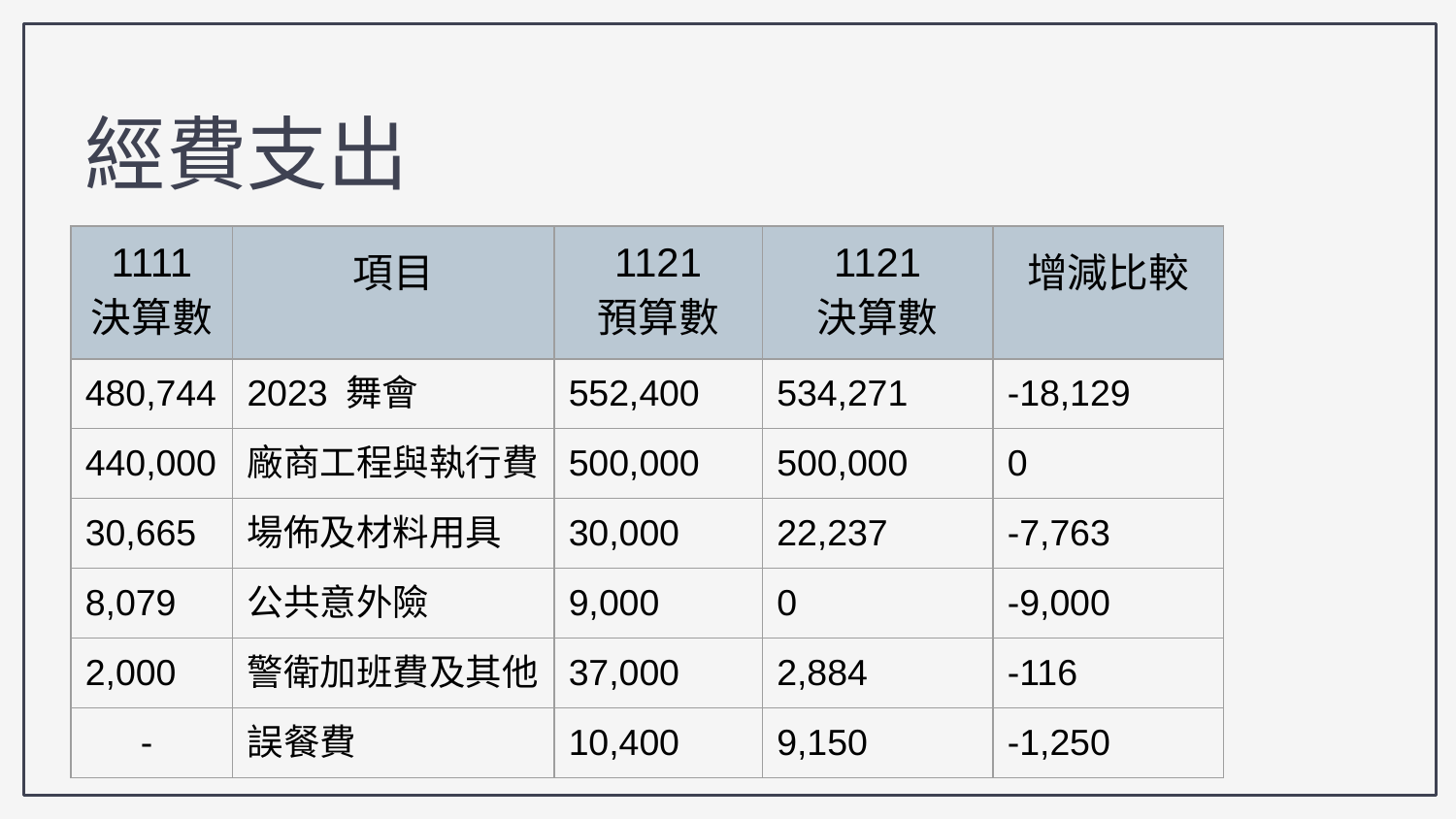

經費支出
| 1111 決算數 | 項目 | 1121 預算數 | 1121 決算數 | 增減比較 |
| --- | --- | --- | --- | --- |
| 480,744 | 2023 舞會 | 552,400 | 534,271 | -18,129 |
| 440,000 | 廠商工程與執行費 | 500,000 | 500,000 | 0 |
| 30,665 | 場佈及材料用具 | 30,000 | 22,237 | -7,763 |
| 8,079 | 公共意外險 | 9,000 | 0 | -9,000 |
| 2,000 | 警衛加班費及其他 | 37,000 | 2,884 | -116 |
| - | 誤餐費 | 10,400 | 9,150 | -1,250 |